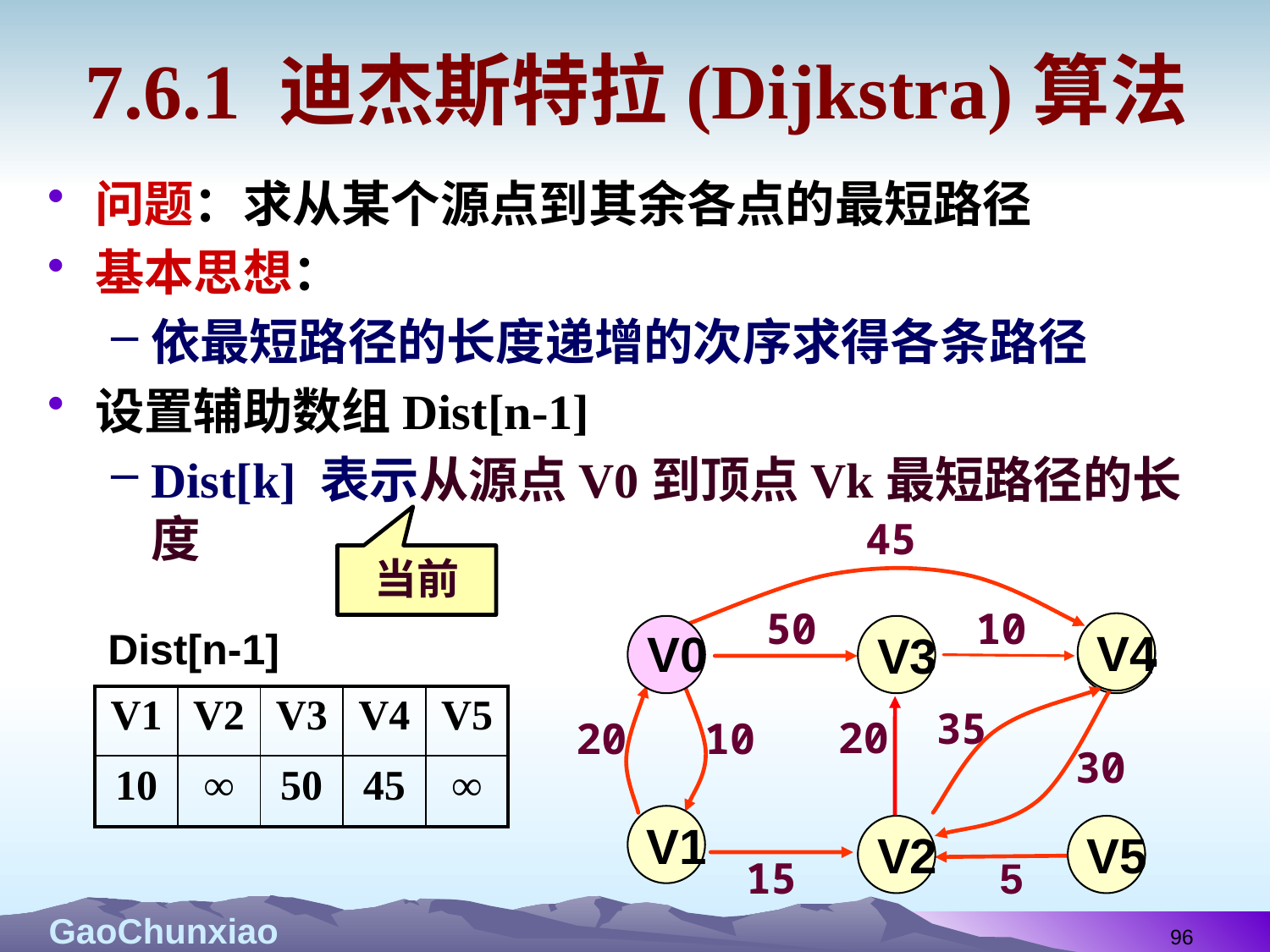

# 7.6.1 迪杰斯特拉(Dijkstra)算法
问题：求从某个源点到其余各点的最短路径
基本思想：
依最短路径的长度递增的次序求得各条路径
设置辅助数组Dist[n-1]
Dist[k] 表示从源点V0到顶点Vk最短路径的长度
45

50
10

 V4

 V0

 V3

 V4

35

20
20
10
30

 V1

 V2

 V5
15
5

当前
Dist[n-1]
| V1 | V2 | V3 | V4 | V5 |
| --- | --- | --- | --- | --- |
| 10 | ∞ | 50 | 45 | ∞ |
96